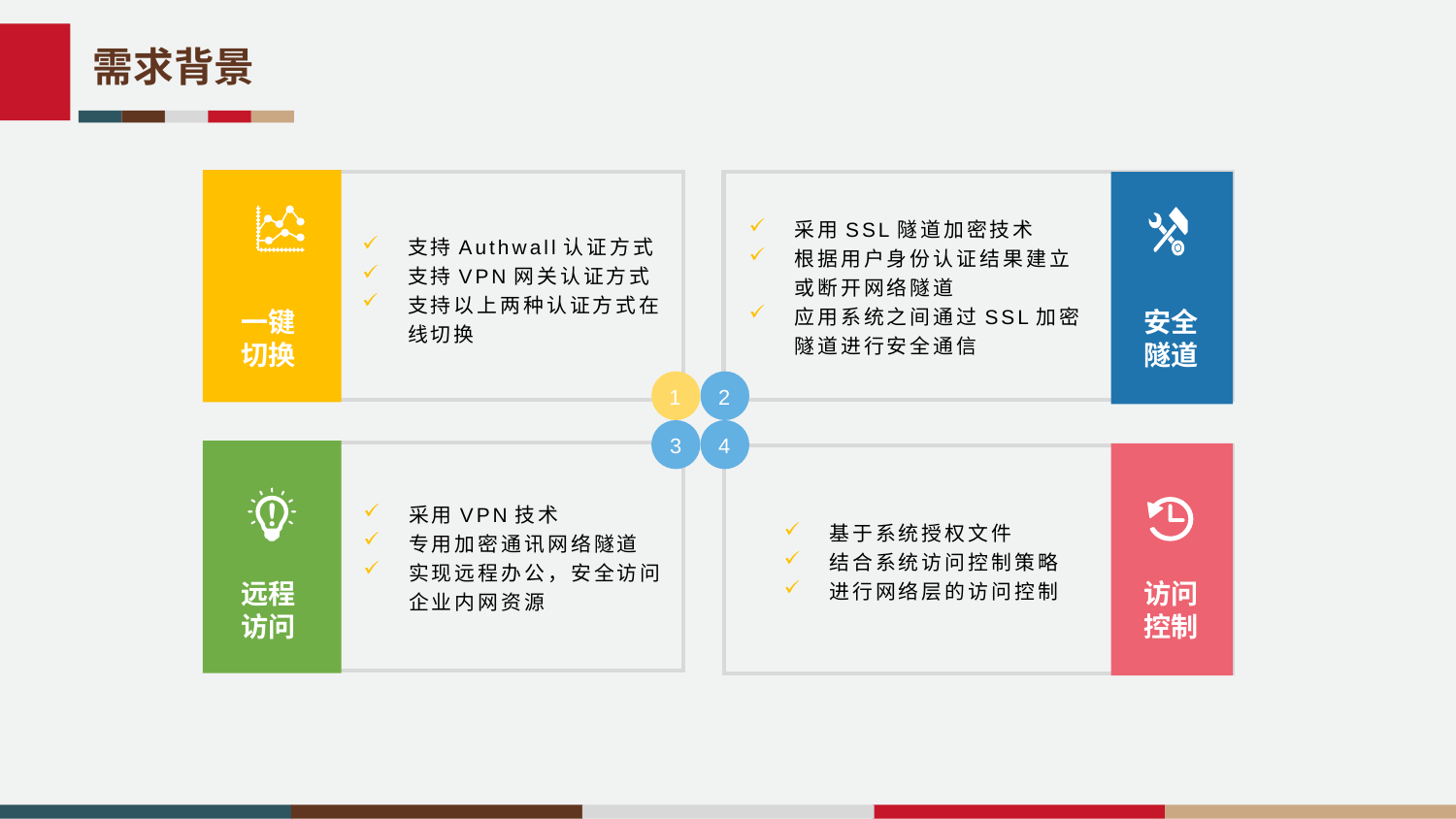

ImpTraceLabele7b36a6a063cb1856104ac76b244a51a@=
需求背景

采用SSL隧道加密技术
根据用户身份认证结果建立或断开网络隧道
应用系统之间通过SSL加密隧道进行安全通信

支持Authwall认证方式
支持VPN网关认证方式
支持以上两种认证方式在线切换

一键切换
安全隧道

2
1

3
4
采用VPN技术
专用加密通讯网络隧道
实现远程办公，安全访问企业内网资源

基于系统授权文件
结合系统访问控制策略
进行网络层的访问控制

远程访问
访问控制